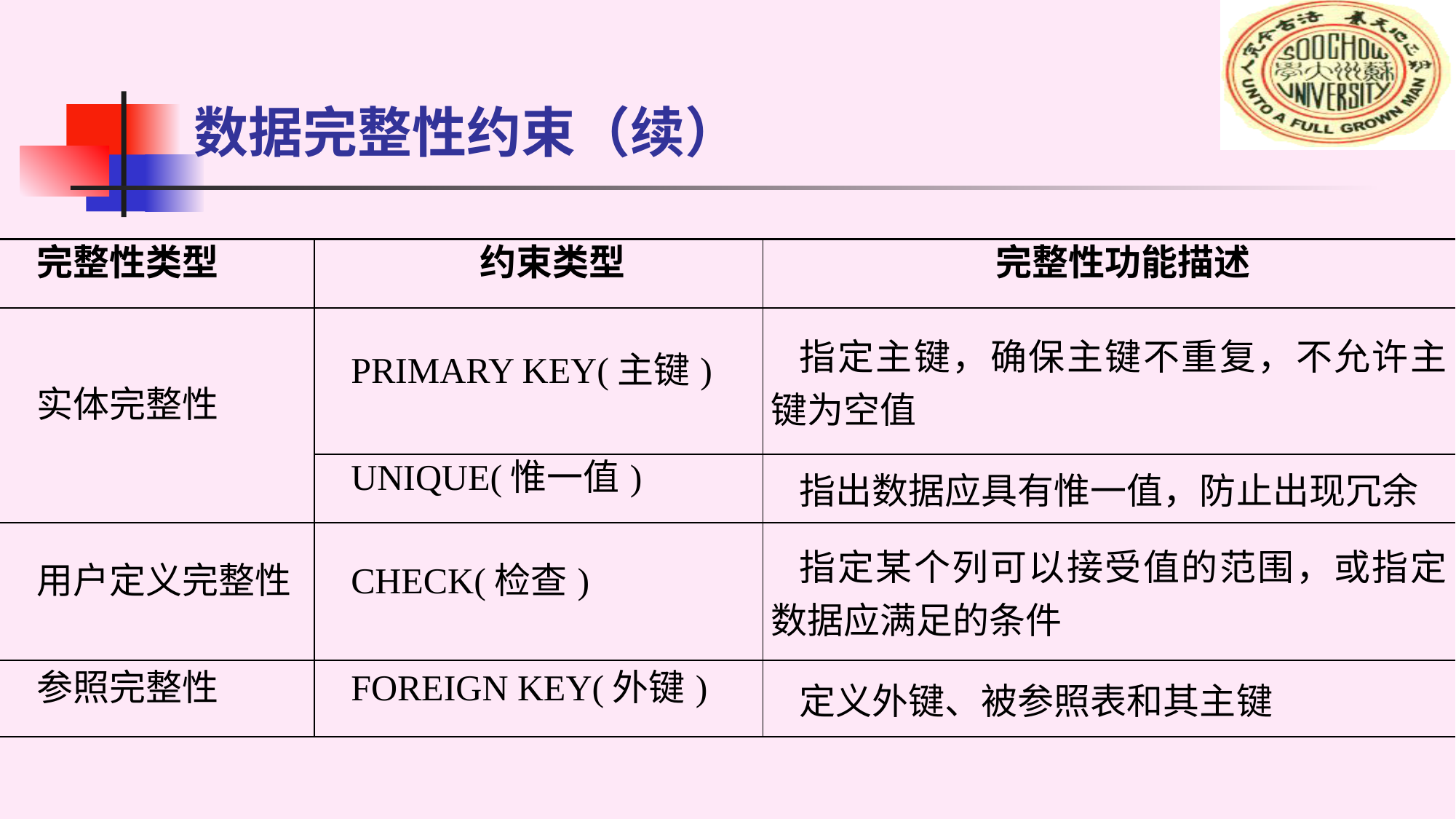

# 数据完整性约束（续）
| 完整性类型 | 约束类型 | 完整性功能描述 |
| --- | --- | --- |
| 实体完整性 | PRIMARY KEY(主键) | 指定主键，确保主键不重复，不允许主键为空值 |
|  | UNIQUE(惟一值) | 指出数据应具有惟一值，防止出现冗余 |
| 用户定义完整性 | CHECK(检查) | 指定某个列可以接受值的范围，或指定数据应满足的条件 |
| 参照完整性 | FOREIGN KEY(外键) | 定义外键、被参照表和其主键 |